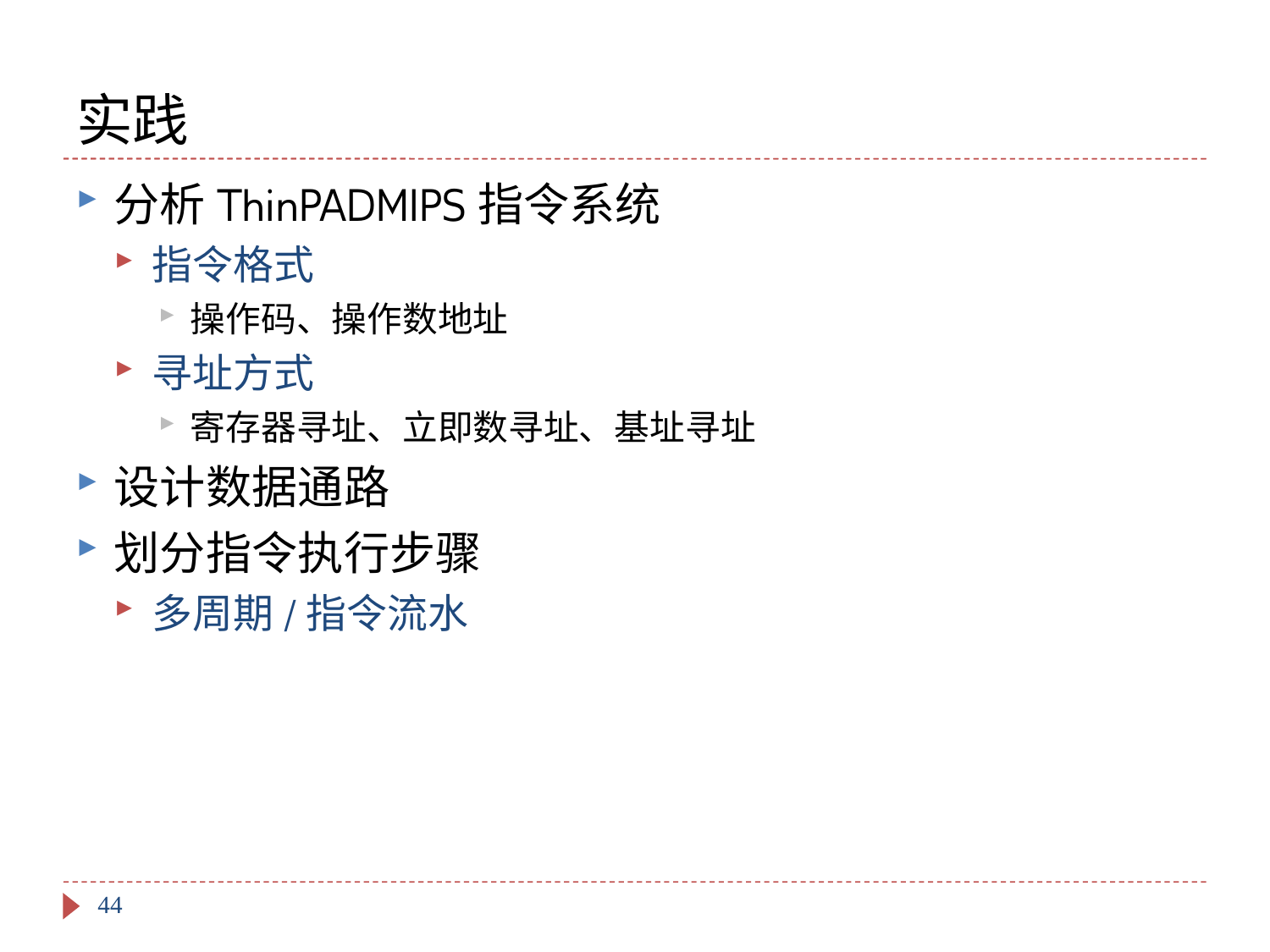

# 实践
分析ThinPADMIPS指令系统
指令格式
操作码、操作数地址
寻址方式
寄存器寻址、立即数寻址、基址寻址
设计数据通路
划分指令执行步骤
多周期/指令流水

44